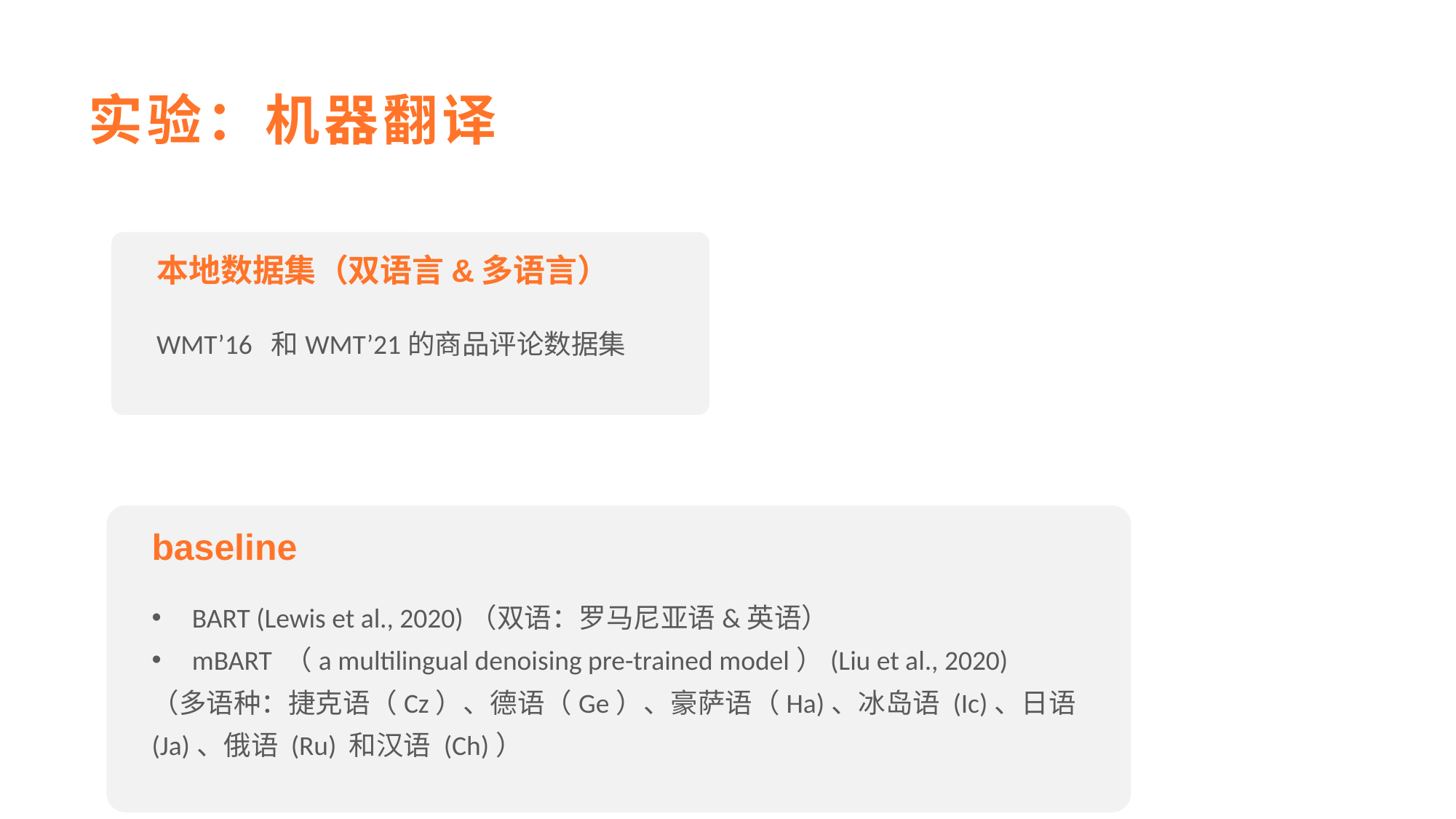

实验：机器翻译

本地数据集（双语言&多语言）
WMT’16  和WMT’21的商品评论数据集

baseline
 BART (Lewis et al., 2020)（双语：罗马尼亚语&英语）
 mBART （a multilingual denoising pre-trained model）(Liu et al., 2020)
（多语种：捷克语（Cz）、德语（Ge）、豪萨语（Ha)、冰岛语 (Ic)、日语 (Ja)、俄语 (Ru) 和汉语 (Ch)）